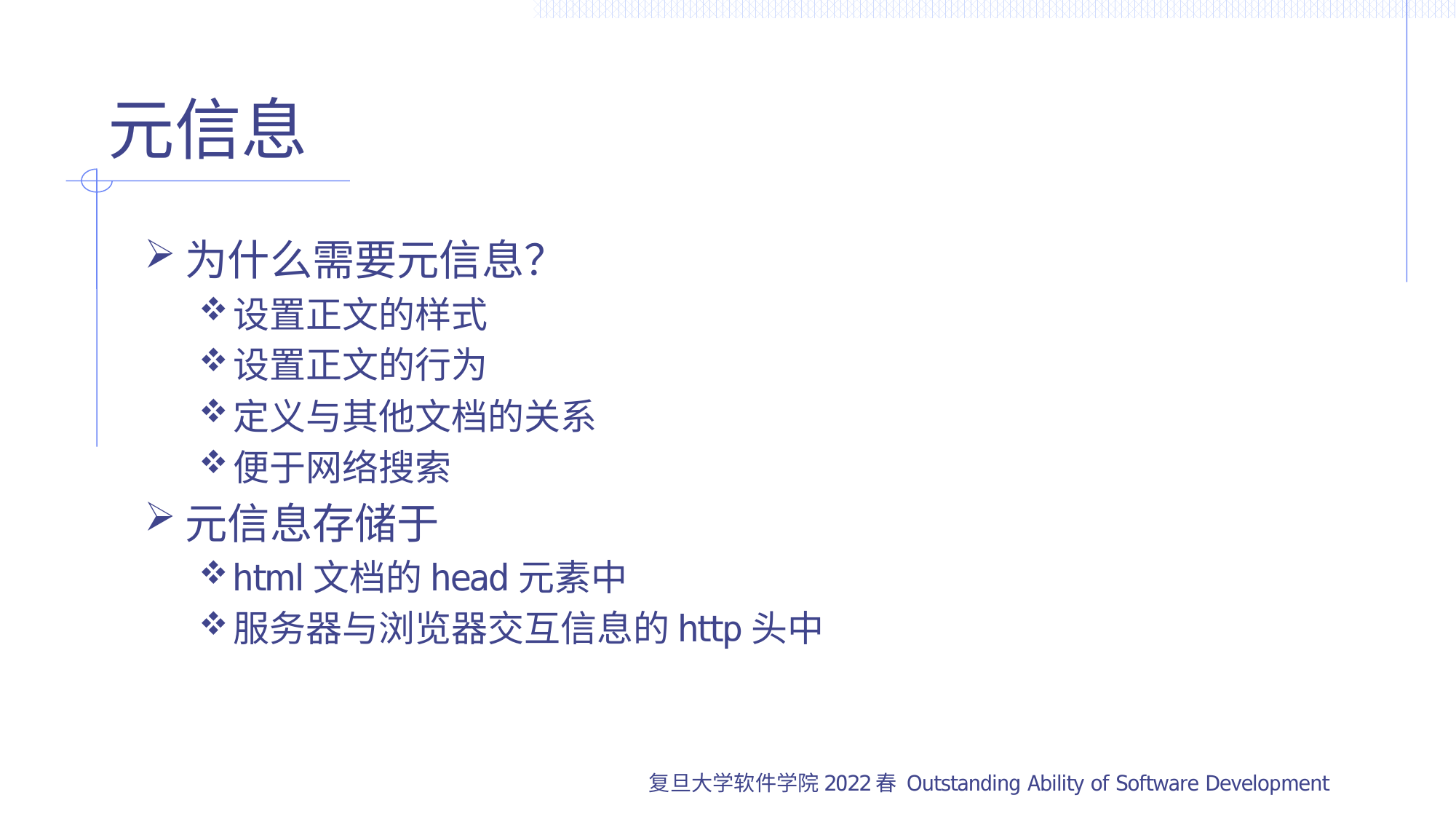

# 元信息
为什么需要元信息？
设置正文的样式
设置正文的行为
定义与其他文档的关系
便于网络搜索
元信息存储于
html文档的head元素中
服务器与浏览器交互信息的http头中